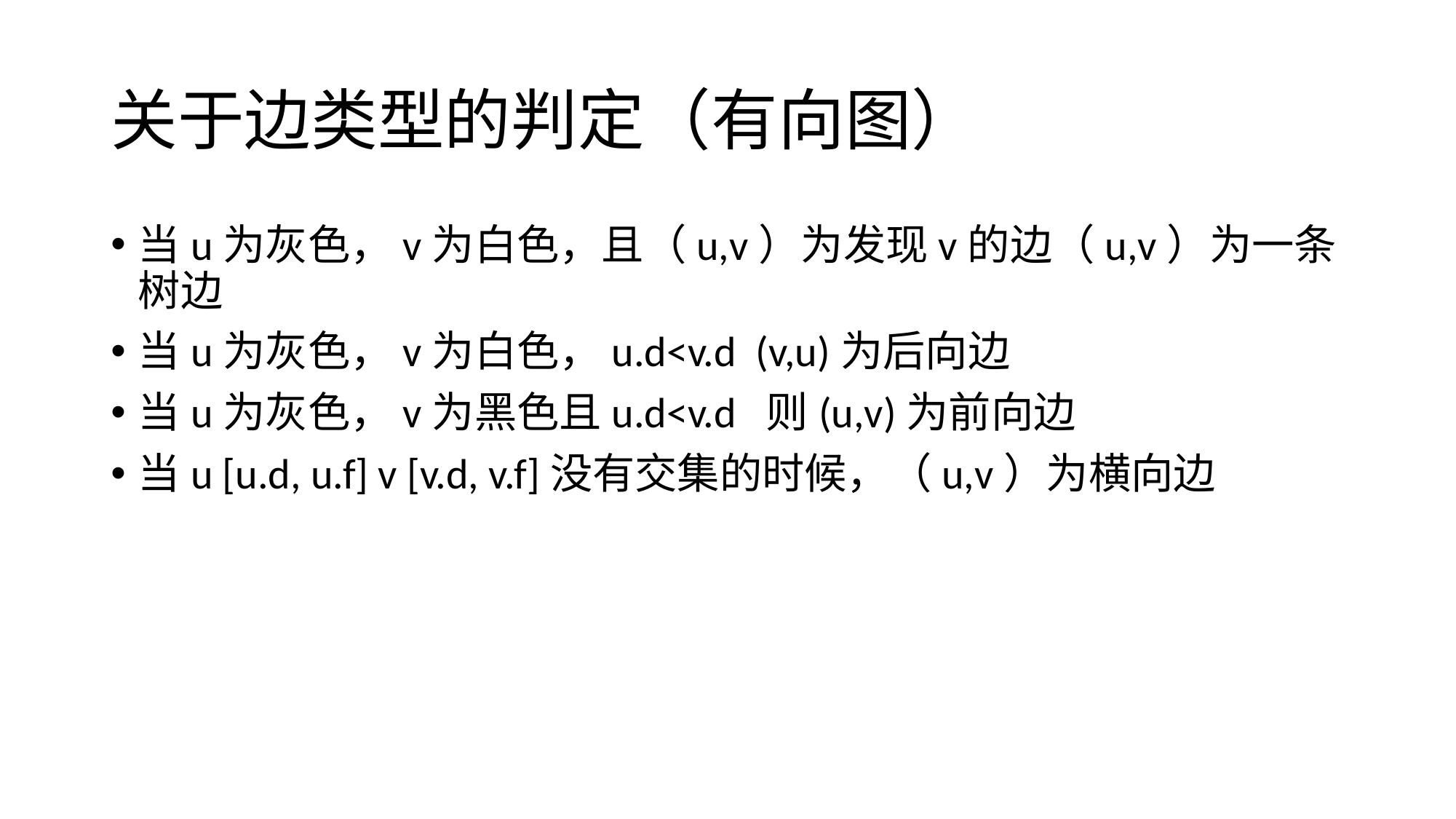

# 关于边类型的判定（有向图）
当u为灰色，v为白色，且（u,v）为发现v的边（u,v）为一条树边
当u为灰色，v为白色，u.d<v.d  (v,u)为后向边
当u为灰色，v为黑色且u.d<v.d  则(u,v)为前向边
当u [u.d, u.f] v [v.d, v.f]没有交集的时候，（u,v）为横向边